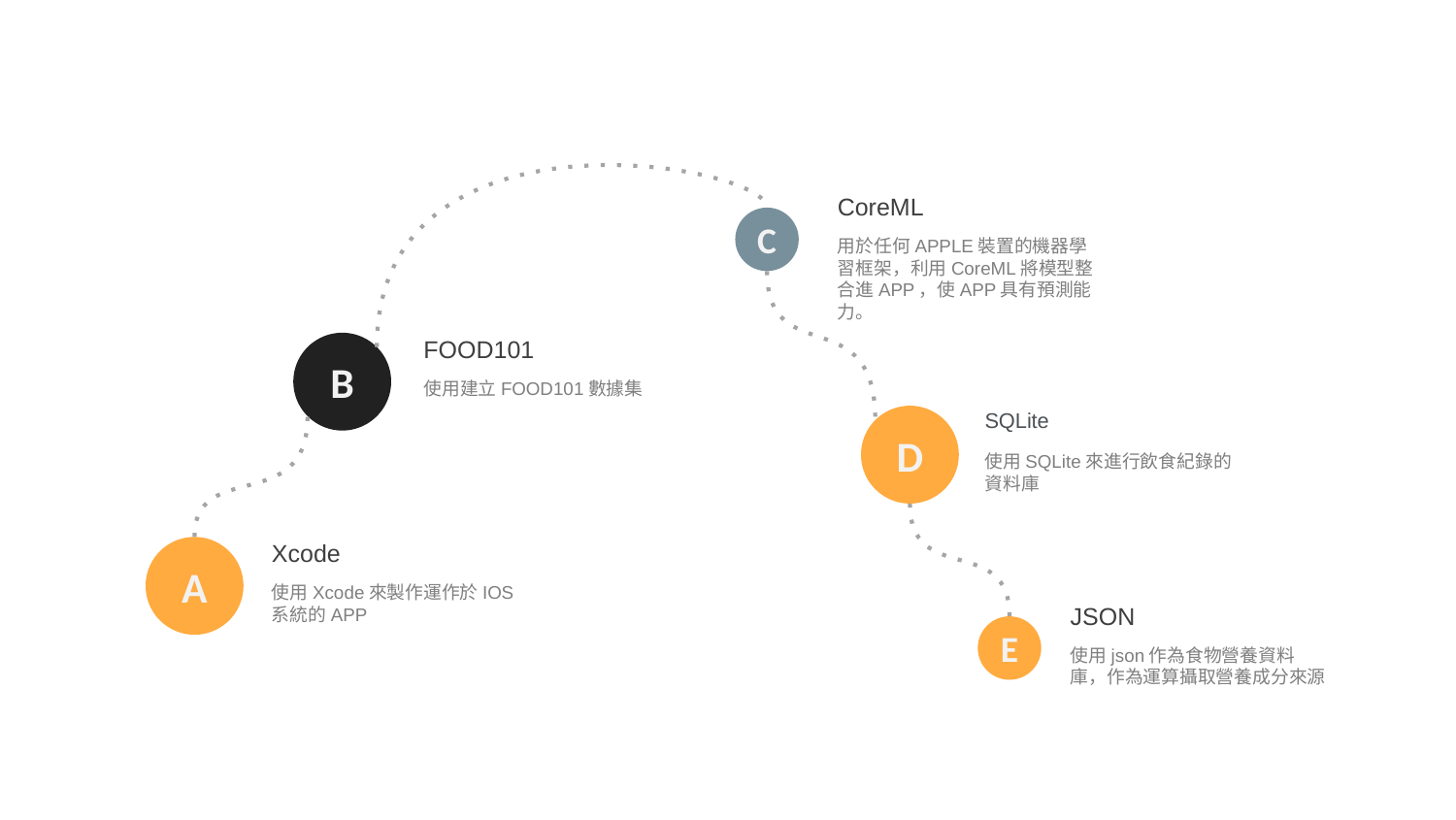

CoreML
用於任何APPLE裝置的機器學習框架，利用CoreML將模型整合進APP，使APP具有預測能力。
C
FOOD101
使用建立FOOD101數據集
B
SQLite
使用SQLite來進行飲食紀錄的資料庫
D
Xcode
使用Xcode來製作運作於IOS系統的APP
A
JSON
使用json作為食物營養資料庫，作為運算攝取營養成分來源
E